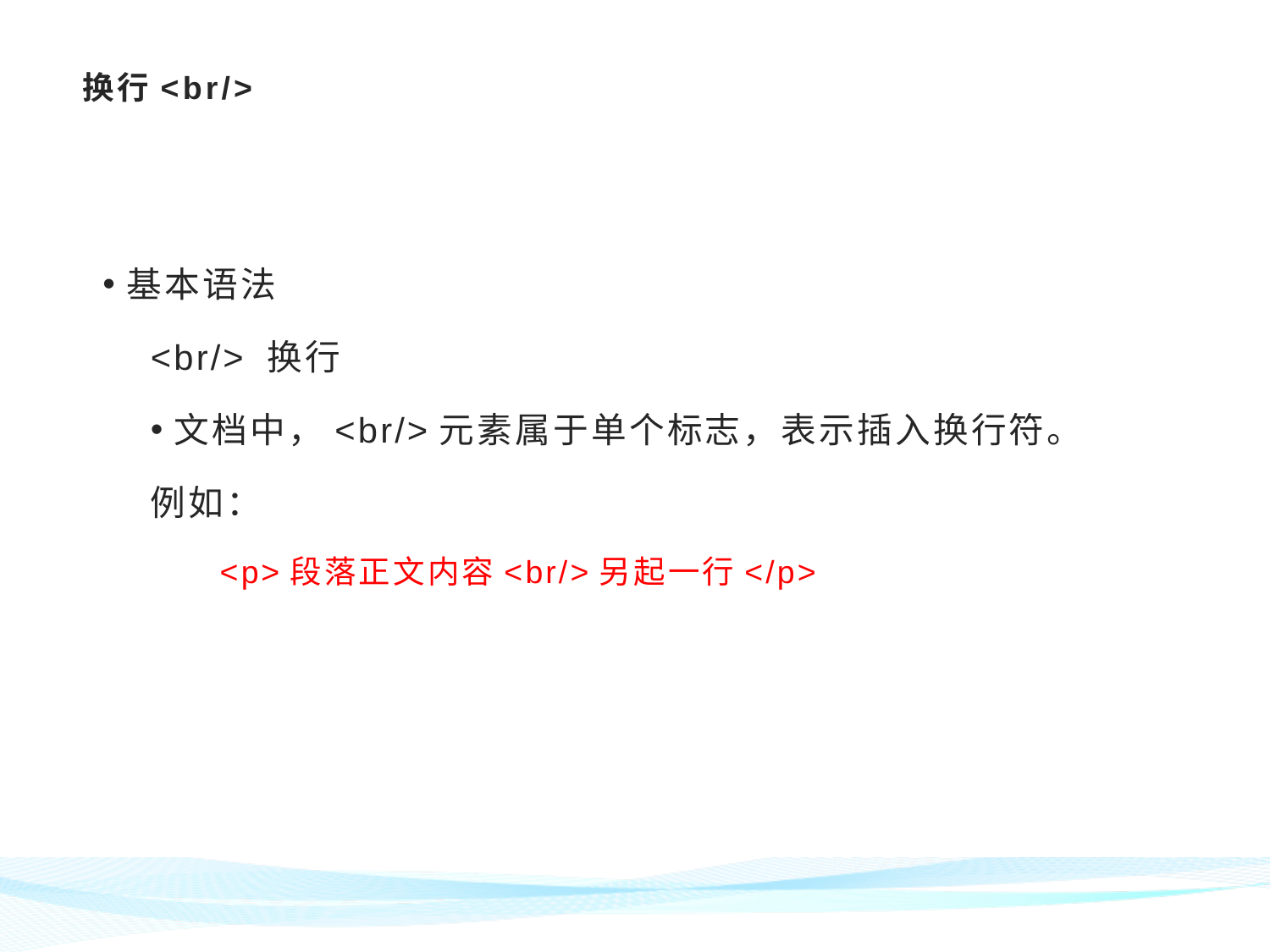

# 换行<br/>
基本语法
<br/> 换行
文档中，<br/>元素属于单个标志，表示插入换行符。
例如：
      <p>段落正文内容<br/>另起一行</p>